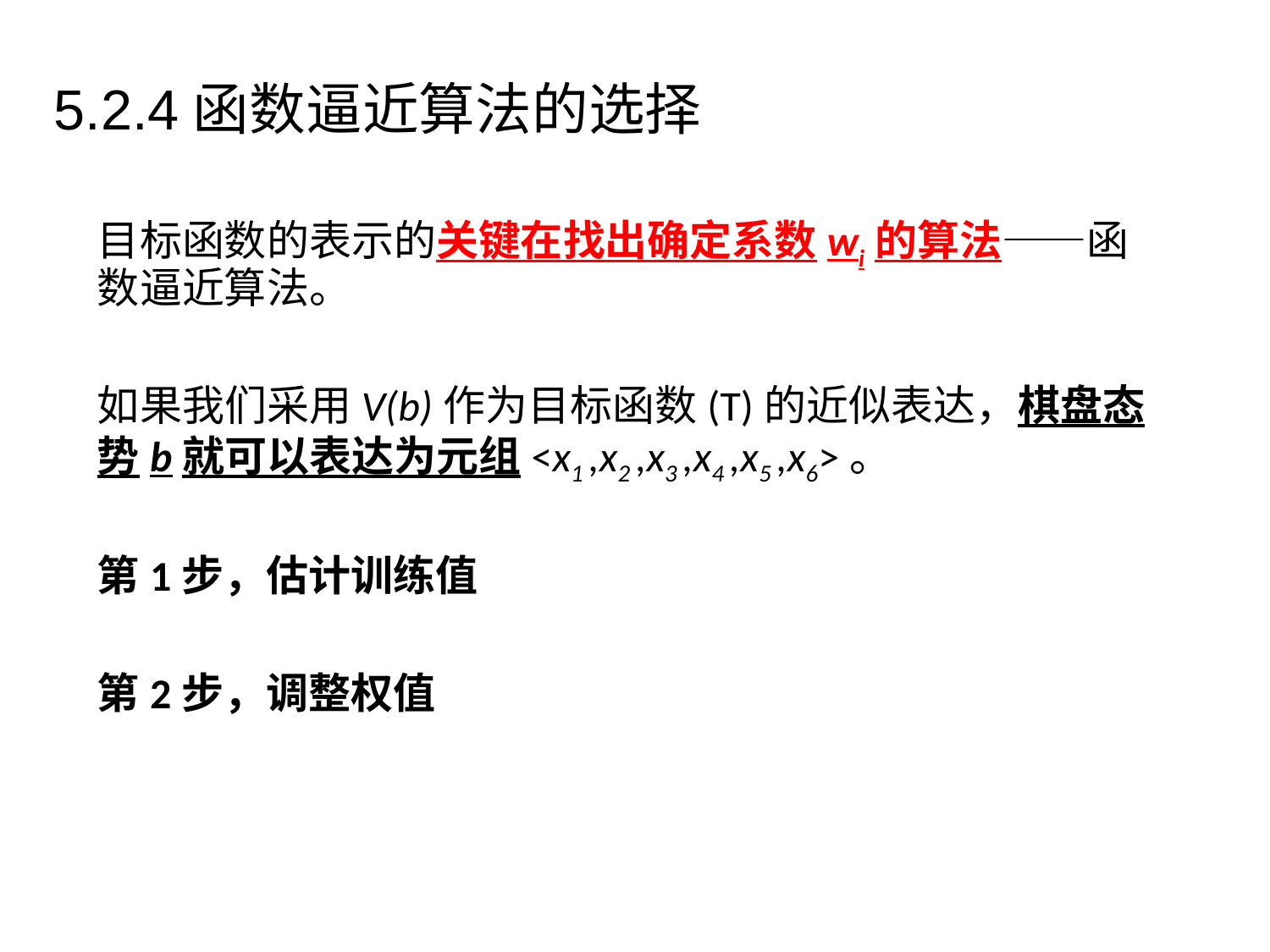

4.2机器学习活动
# 5.2.4函数逼近算法的选择
目标函数的表示的关键在找出确定系数wi的算法——函数逼近算法。

如果我们采用V(b)作为目标函数(T)的近似表达，棋盘态势b就可以表达为元组<x1 ,x2 ,x3 ,x4 ,x5 ,x6>。

第1步，估计训练值

第2步，调整权值